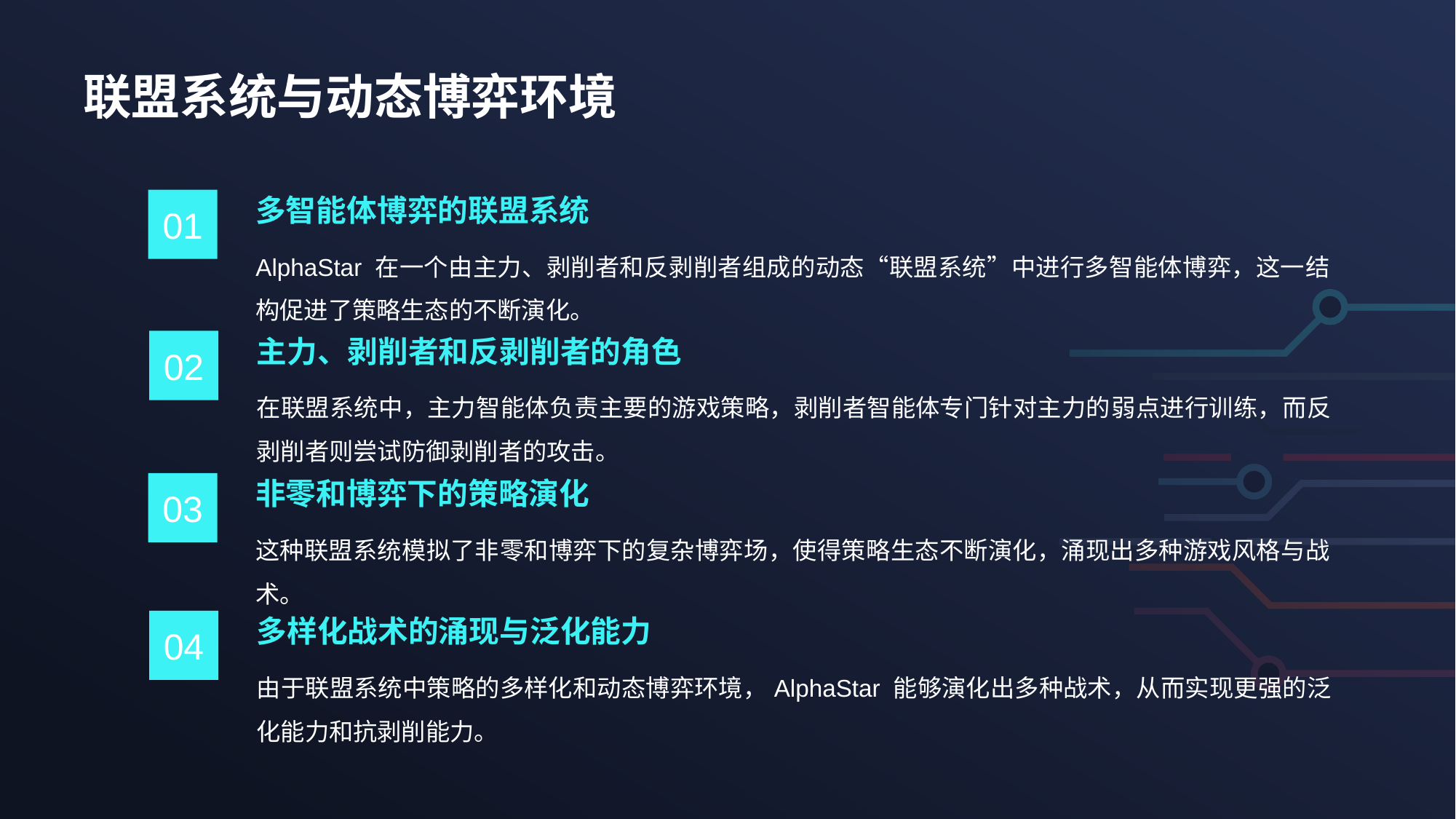

联盟系统与动态博弈环境
多智能体博弈的联盟系统
01
AlphaStar 在一个由主力、剥削者和反剥削者组成的动态“联盟系统”中进行多智能体博弈，这一结构促进了策略生态的不断演化。
主力、剥削者和反剥削者的角色
02
在联盟系统中，主力智能体负责主要的游戏策略，剥削者智能体专门针对主力的弱点进行训练，而反剥削者则尝试防御剥削者的攻击。
非零和博弈下的策略演化
03
这种联盟系统模拟了非零和博弈下的复杂博弈场，使得策略生态不断演化，涌现出多种游戏风格与战术。
多样化战术的涌现与泛化能力
04
由于联盟系统中策略的多样化和动态博弈环境，AlphaStar 能够演化出多种战术，从而实现更强的泛化能力和抗剥削能力。